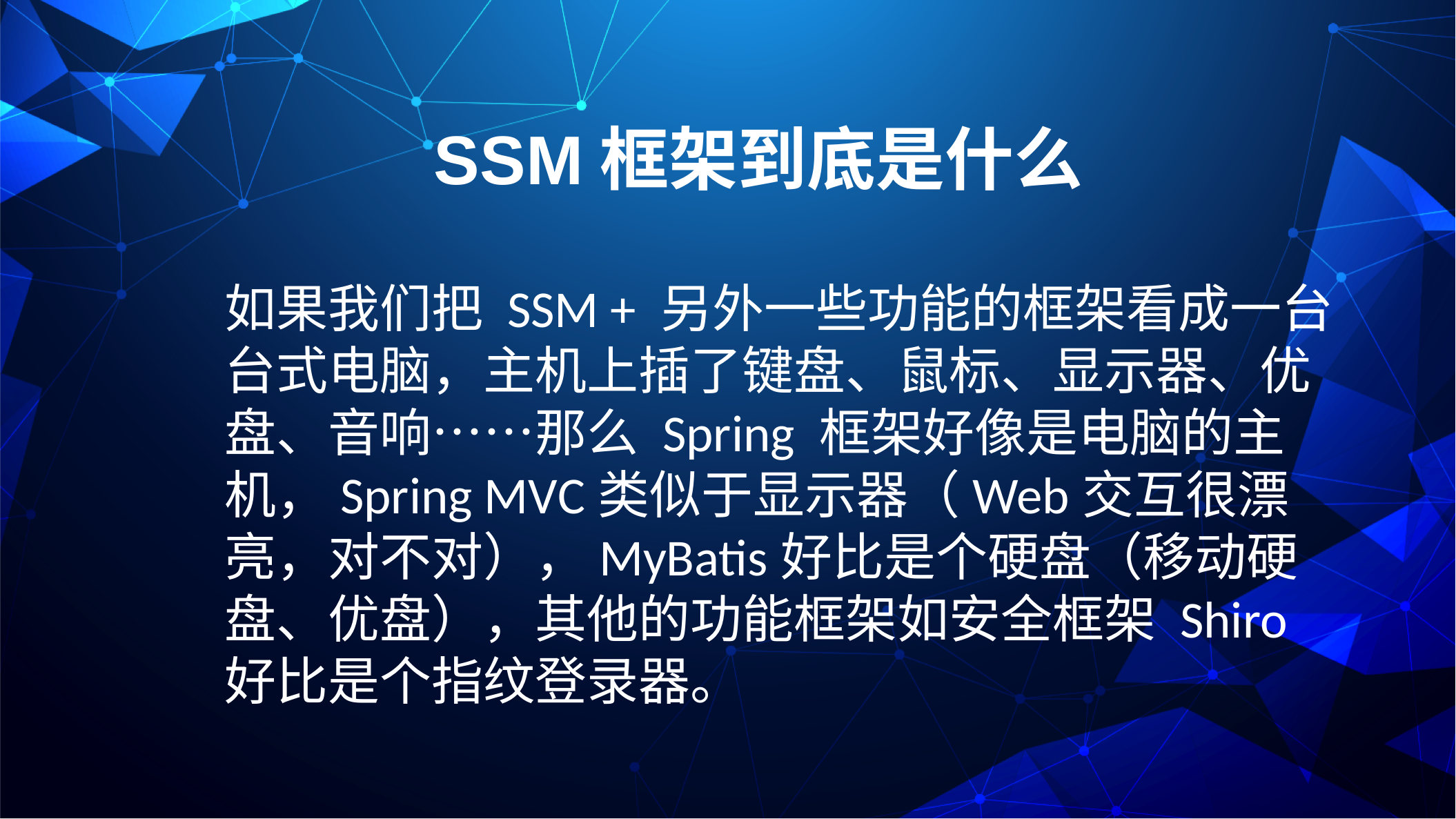

SSM框架到底是什么
如果我们把 SSM + 另外一些功能的框架看成一台台式电脑，主机上插了键盘、鼠标、显示器、优盘、音响……那么 Spring 框架好像是电脑的主机，Spring MVC类似于显示器（Web交互很漂亮，对不对），MyBatis好比是个硬盘（移动硬盘、优盘），其他的功能框架如安全框架 Shiro 好比是个指纹登录器。